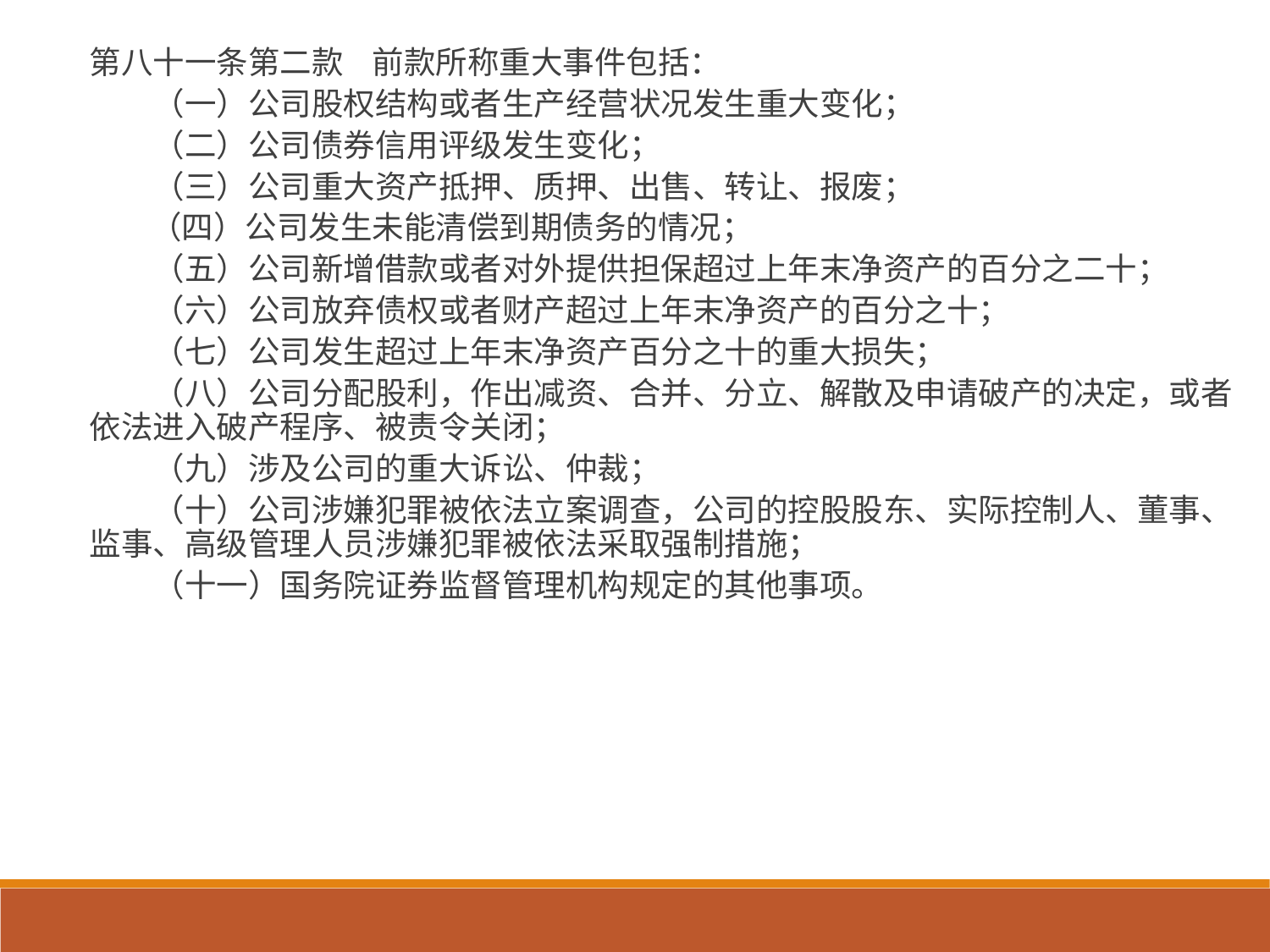

第八十一条第二款    前款所称重大事件包括：
　　（一）公司股权结构或者生产经营状况发生重大变化；
　　（二）公司债券信用评级发生变化；
　　（三）公司重大资产抵押、质押、出售、转让、报废；
　    （四）公司发生未能清偿到期债务的情况；
　　（五）公司新增借款或者对外提供担保超过上年末净资产的百分之二十；
　　（六）公司放弃债权或者财产超过上年末净资产的百分之十；
　　（七）公司发生超过上年末净资产百分之十的重大损失；
　　（八）公司分配股利，作出减资、合并、分立、解散及申请破产的决定，或者依法进入破产程序、被责令关闭；
　　（九）涉及公司的重大诉讼、仲裁；
　　（十）公司涉嫌犯罪被依法立案调查，公司的控股股东、实际控制人、董事、监事、高级管理人员涉嫌犯罪被依法采取强制措施；
　　（十一）国务院证券监督管理机构规定的其他事项。